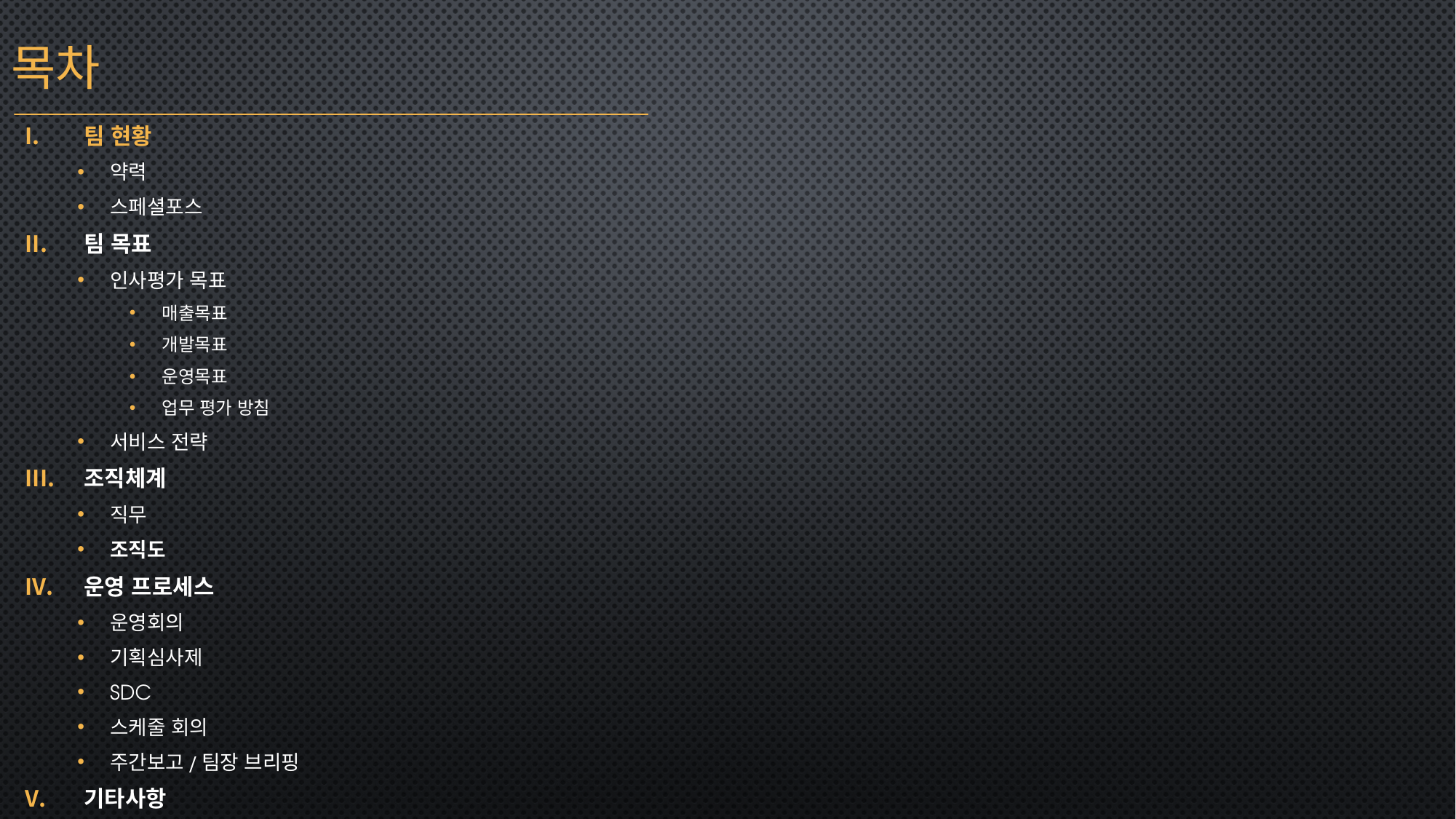

목차
팀 현황
약력
스페셜포스
팀 목표
인사평가 목표
매출목표
개발목표
운영목표
업무 평가 방침
서비스 전략
조직체계
직무
조직도
운영 프로세스
운영회의
기획심사제
SDC
스케줄 회의
주간보고/팀장 브리핑
기타사항